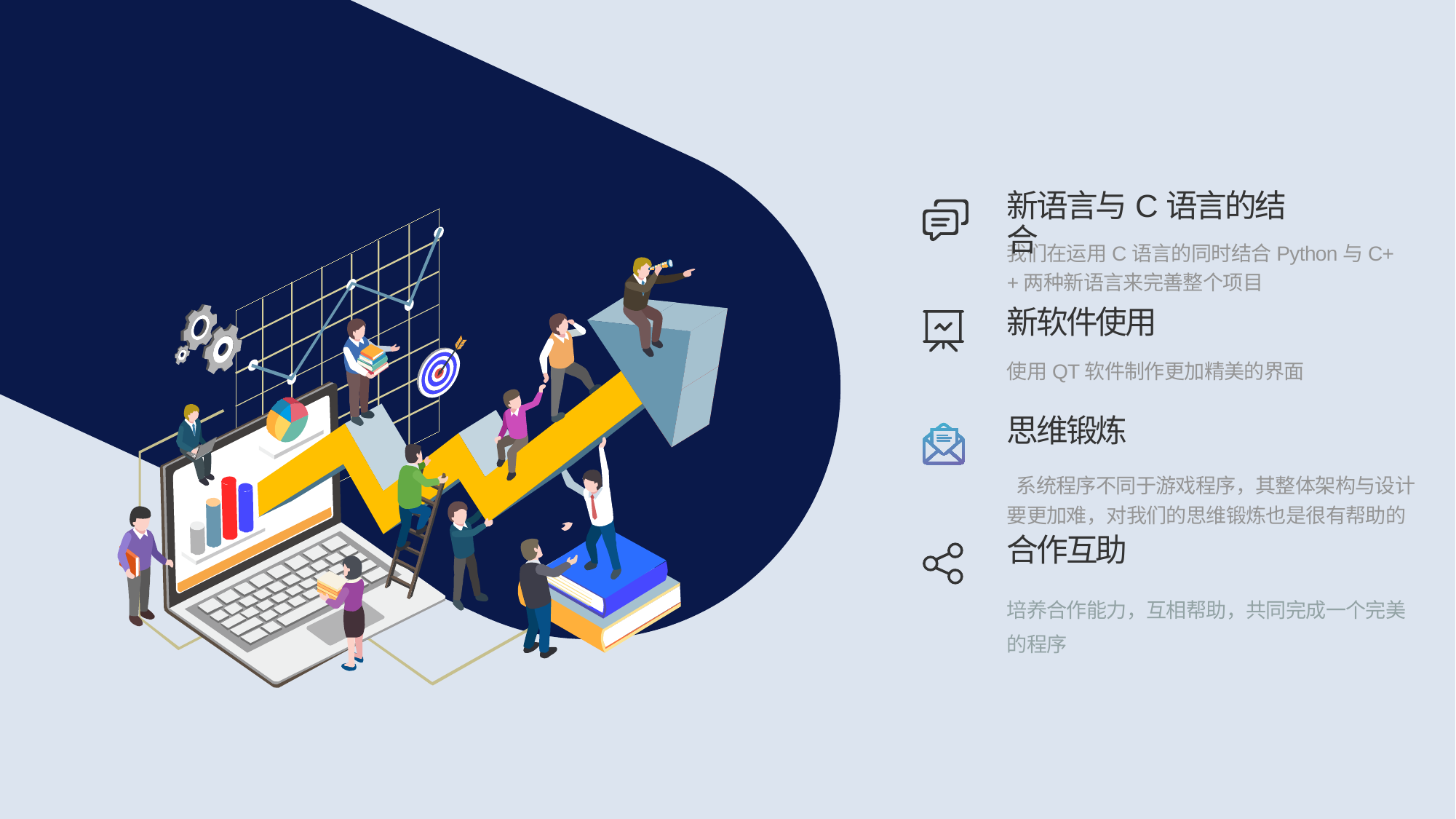

新语言与C语言的结合

我们在运用C语言的同时结合Python与C++两种新语言来完善整个项目
新软件使用

使用QT软件制作更加精美的界面
思维锻炼

 系统程序不同于游戏程序，其整体架构与设计要更加难，对我们的思维锻炼也是很有帮助的
合作互助

培养合作能力，互相帮助，共同完成一个完美的程序